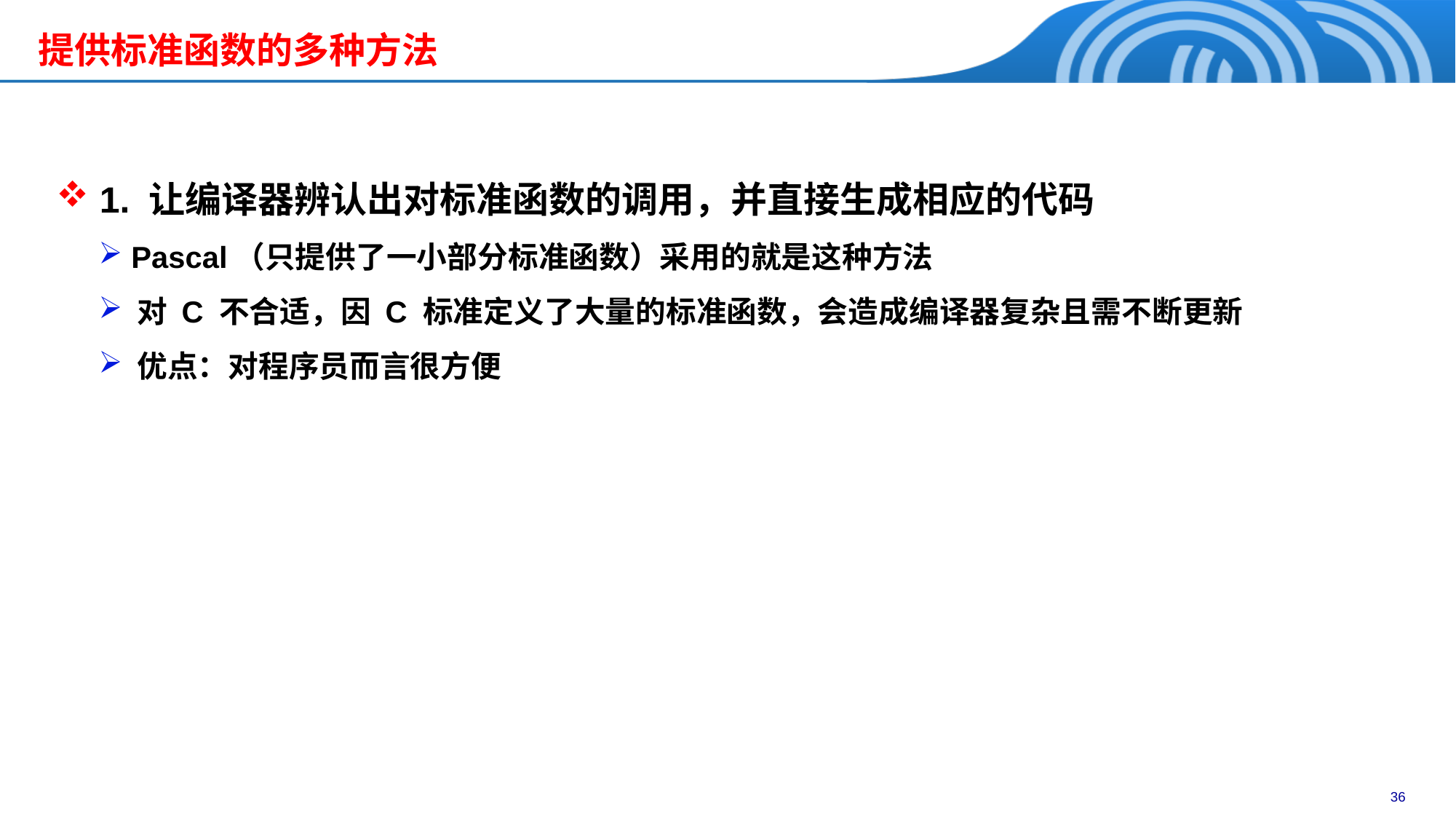

提供标准函数的多种方法
 1. 让编译器辨认出对标准函数的调用，并直接生成相应的代码
 Pascal（只提供了一小部分标准函数）采用的就是这种方法
 对 C 不合适，因 C 标准定义了大量的标准函数，会造成编译器复杂且需不断更新
 优点：对程序员而言很方便